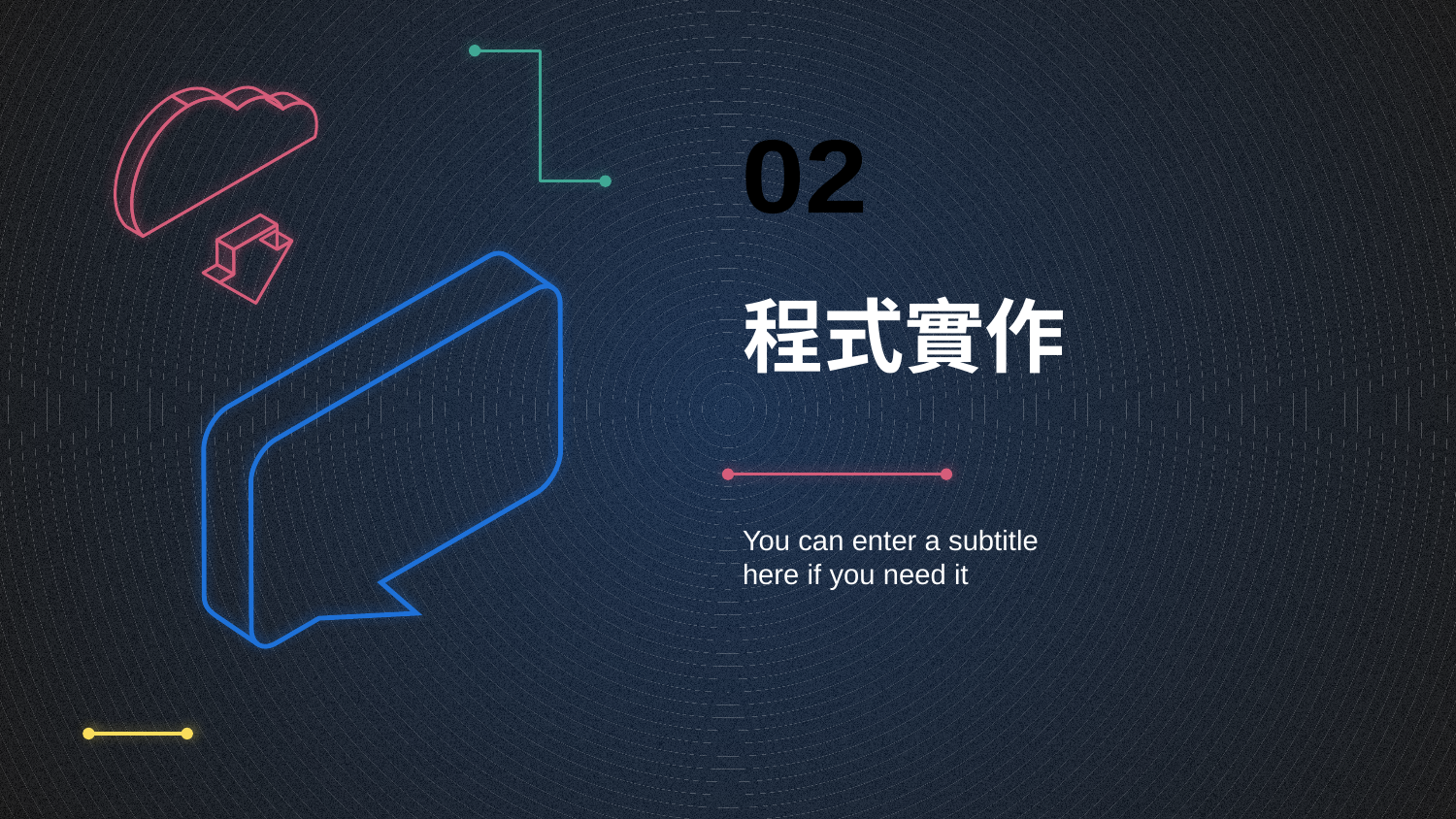

02
# 程式實作
You can enter a subtitle here if you need it